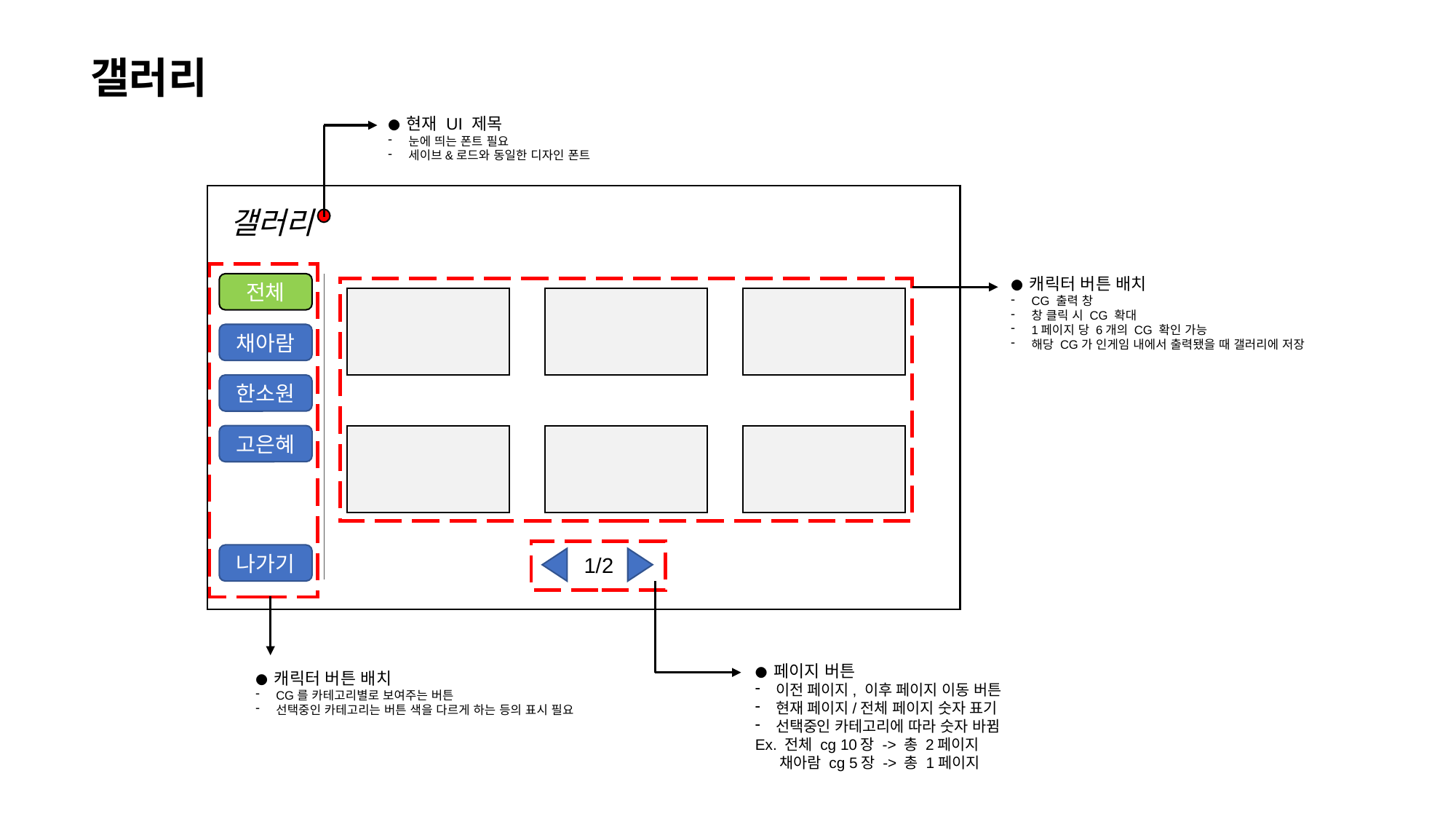

갤러리
● 현재 UI 제목
눈에 띄는 폰트 필요
세이브&로드와 동일한 디자인 폰트

갤러리

● 캐릭터 버튼 배치
CG 출력 창
창 클릭 시 CG 확대
1페이지 당 6개의 CG 확인 가능
해당 CG가 인게임 내에서 출력됐을 때 갤러리에 저장
전체

채아람
한소원
고은혜

나가기
1/2

● 페이지 버튼
이전 페이지, 이후 페이지 이동 버튼
현재 페이지/전체 페이지 숫자 표기
선택중인 카테고리에 따라 숫자 바뀜
Ex. 전체 cg 10장 -> 총 2페이지
     채아람 cg 5장 -> 총 1페이지
● 캐릭터 버튼 배치
CG를 카테고리별로 보여주는 버튼
선택중인 카테고리는 버튼 색을 다르게 하는 등의 표시 필요